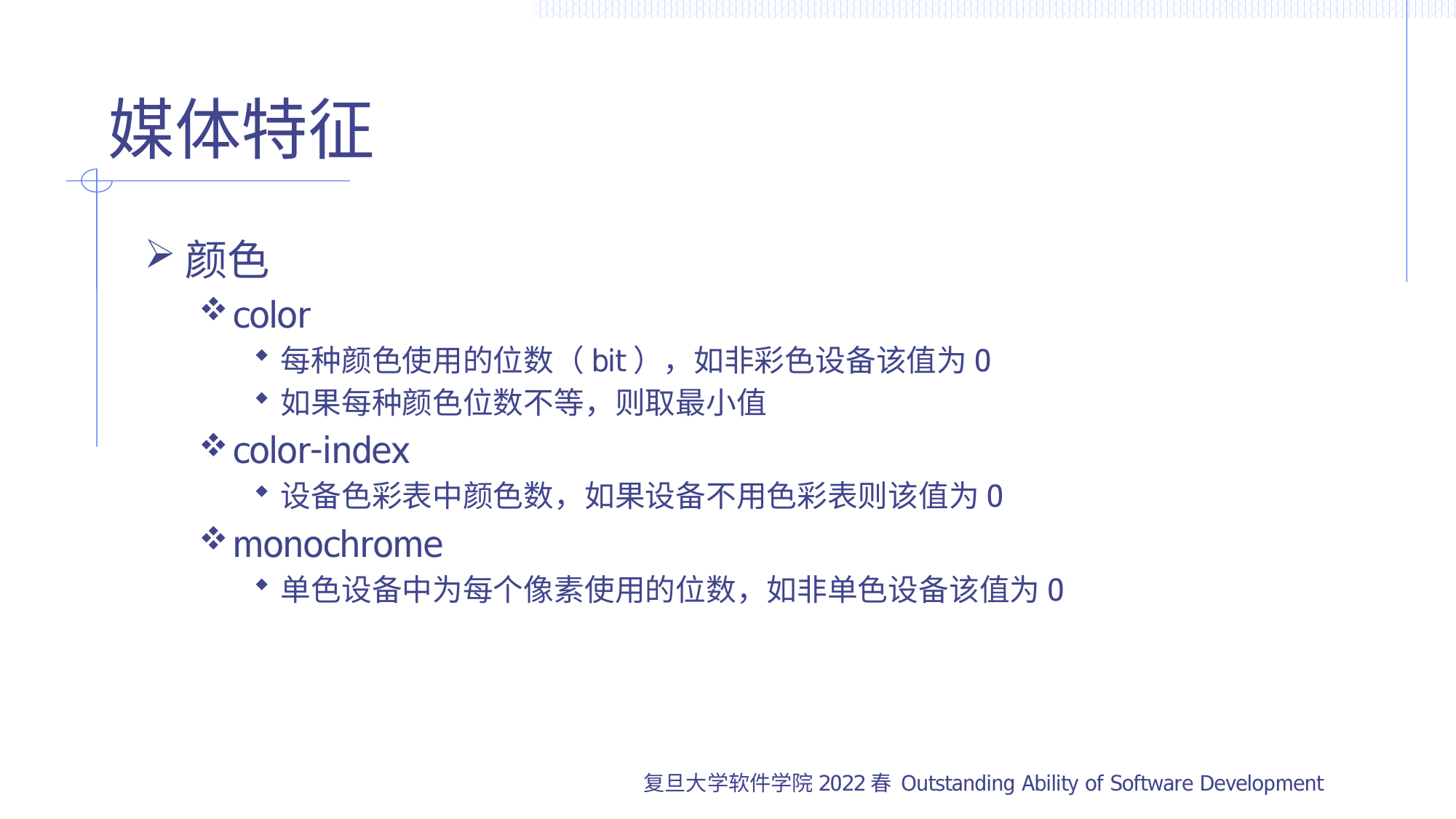

# 媒体特征
颜色
color
每种颜色使用的位数（bit），如非彩色设备该值为0
如果每种颜色位数不等，则取最小值
color-index
设备色彩表中颜色数，如果设备不用色彩表则该值为0
monochrome
单色设备中为每个像素使用的位数，如非单色设备该值为0